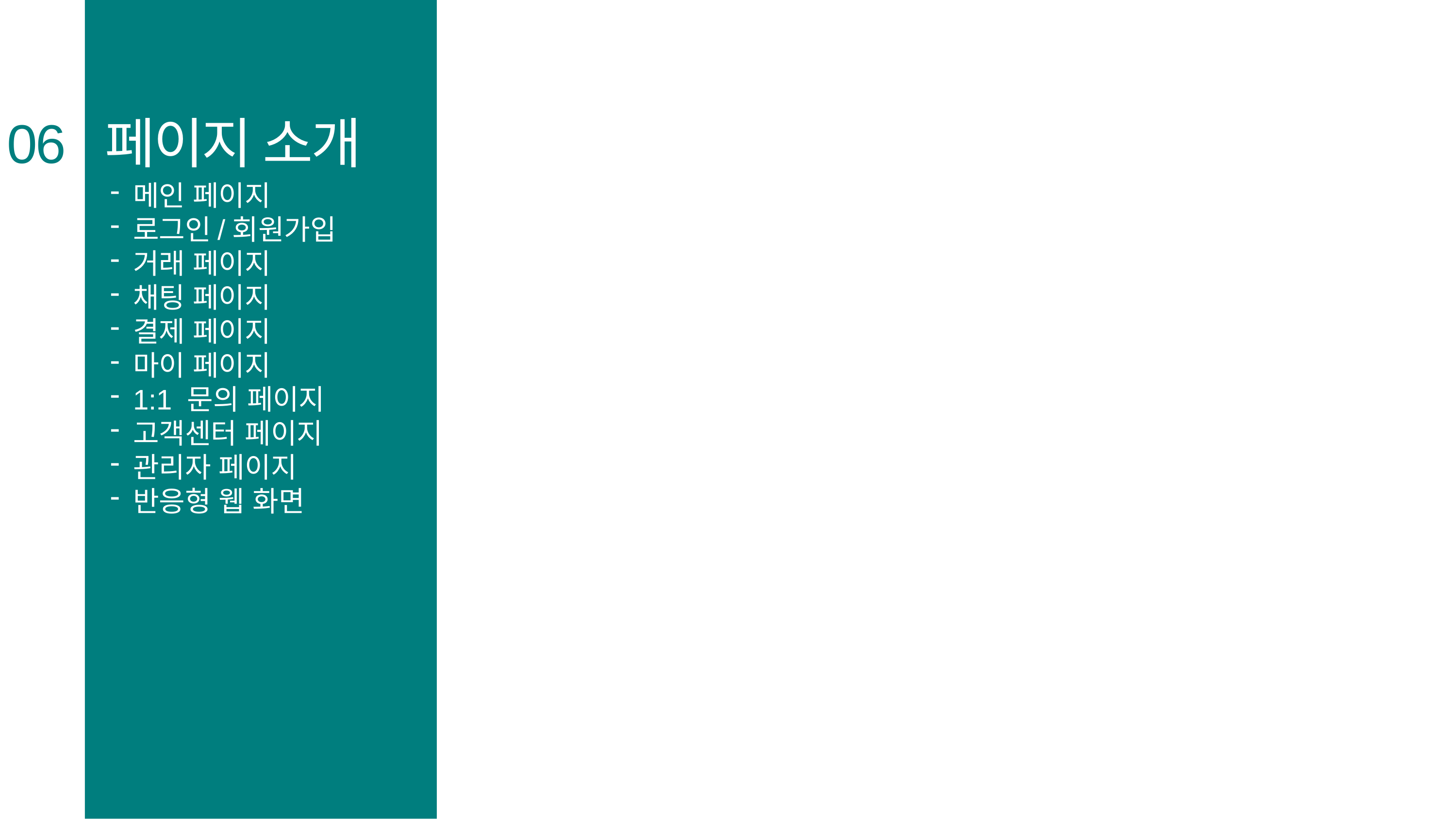

06  페이지 소개
메인 페이지
로그인/회원가입
거래 페이지
채팅 페이지
결제 페이지
마이 페이지
1:1 문의 페이지
고객센터 페이지
관리자 페이지
반응형 웹 화면